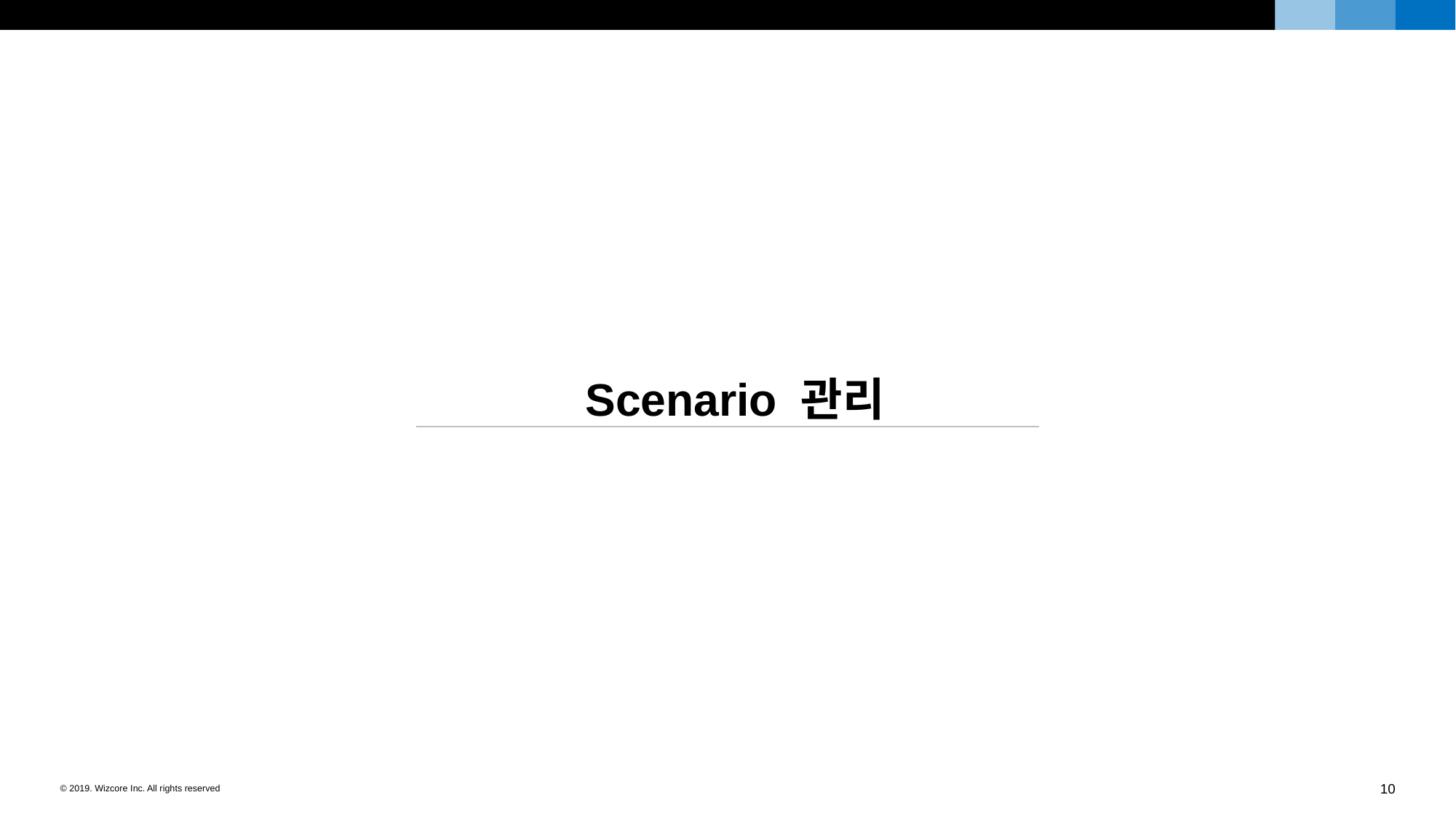

Scenario 관리
10
© 2019. Wizcore Inc. All rights reserved